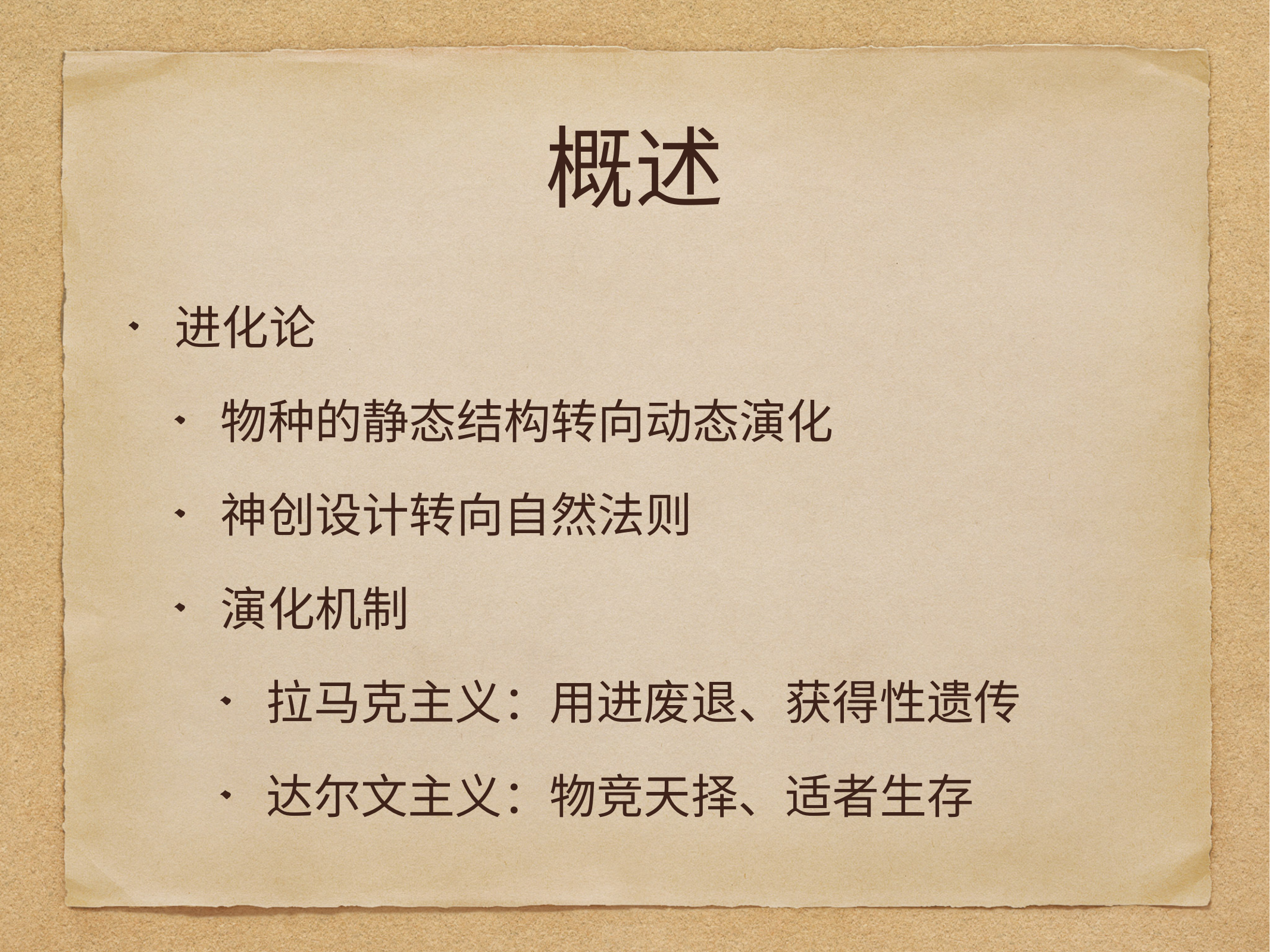

# 概述
进化论
物种的静态结构转向动态演化
神创设计转向自然法则
演化机制
拉马克主义：用进废退、获得性遗传
达尔文主义：物竞天择、适者生存